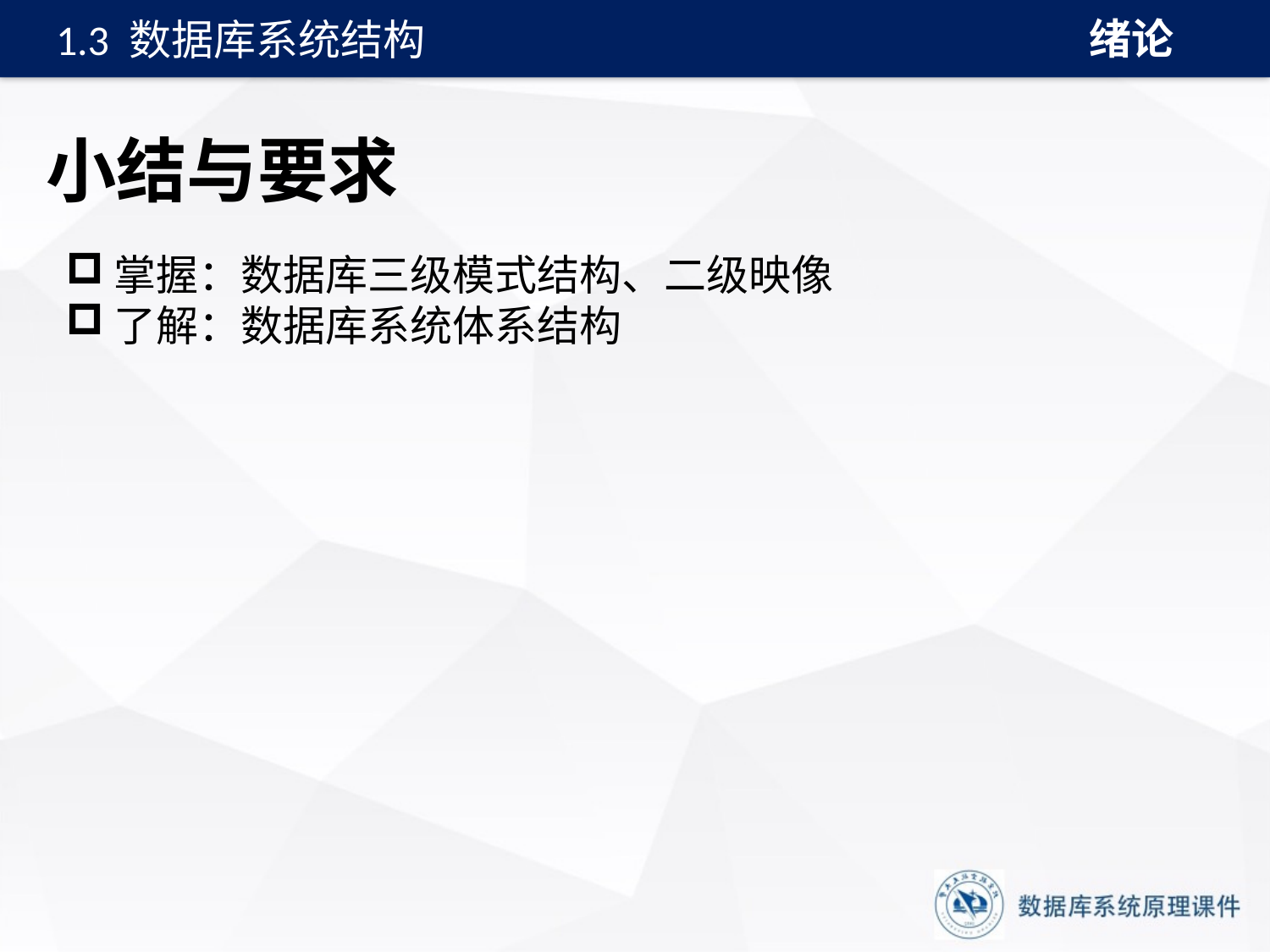

绪论
1.3 数据库系统结构
# 小结与要求
掌握：数据库三级模式结构、二级映像
了解：数据库系统体系结构